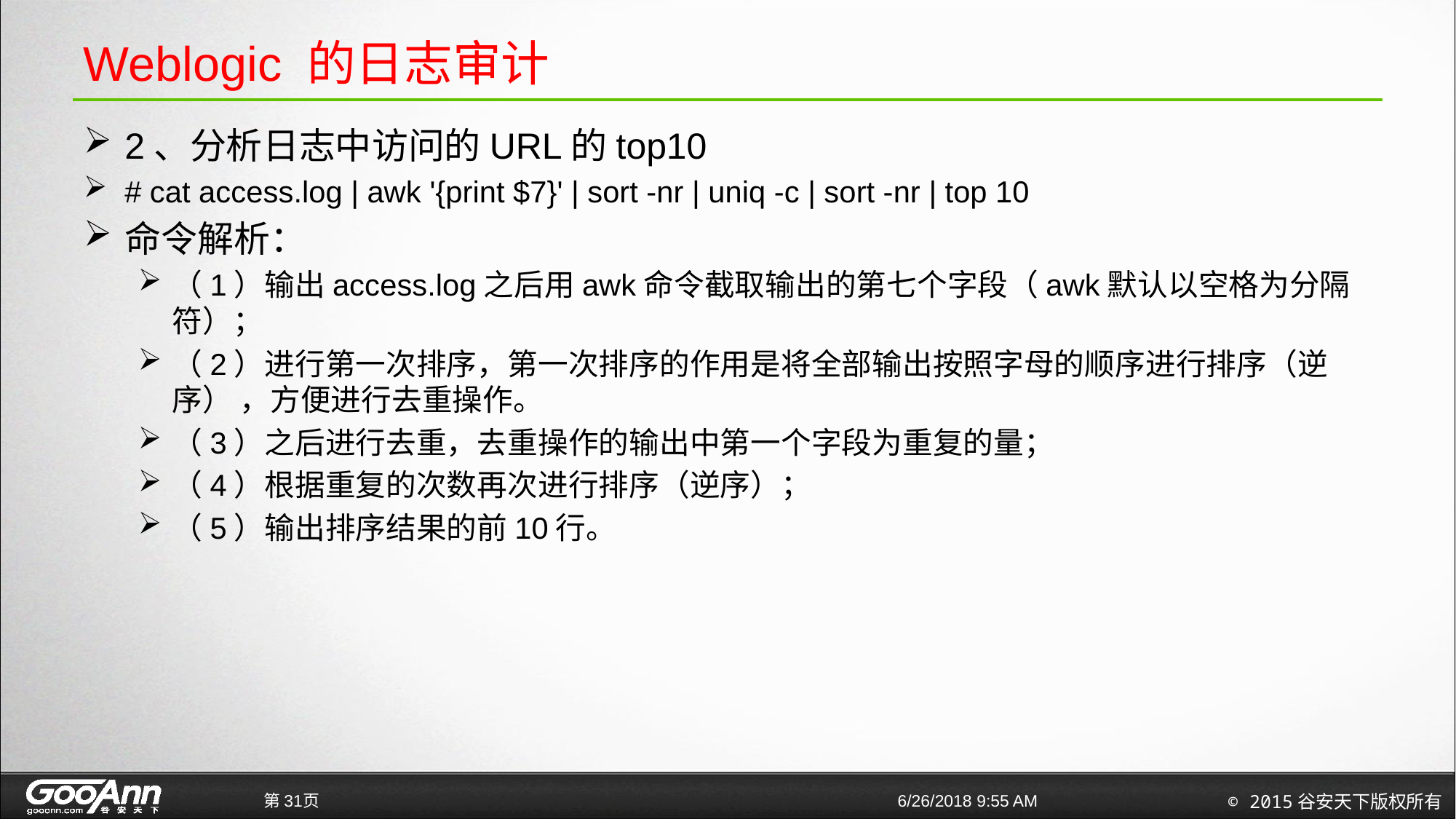

# Weblogic 的日志审计
2、分析日志中访问的URL的top10
# cat access.log | awk '{print $7}' | sort -nr | uniq -c | sort -nr | top 10
命令解析：
（1）输出access.log之后用awk命令截取输出的第七个字段（awk默认以空格为分隔符）；
（2）进行第一次排序，第一次排序的作用是将全部输出按照字母的顺序进行排序（逆序） ，方便进行去重操作。
（3）之后进行去重，去重操作的输出中第一个字段为重复的量；
（4）根据重复的次数再次进行排序（逆序）；
（5）输出排序结果的前10行。